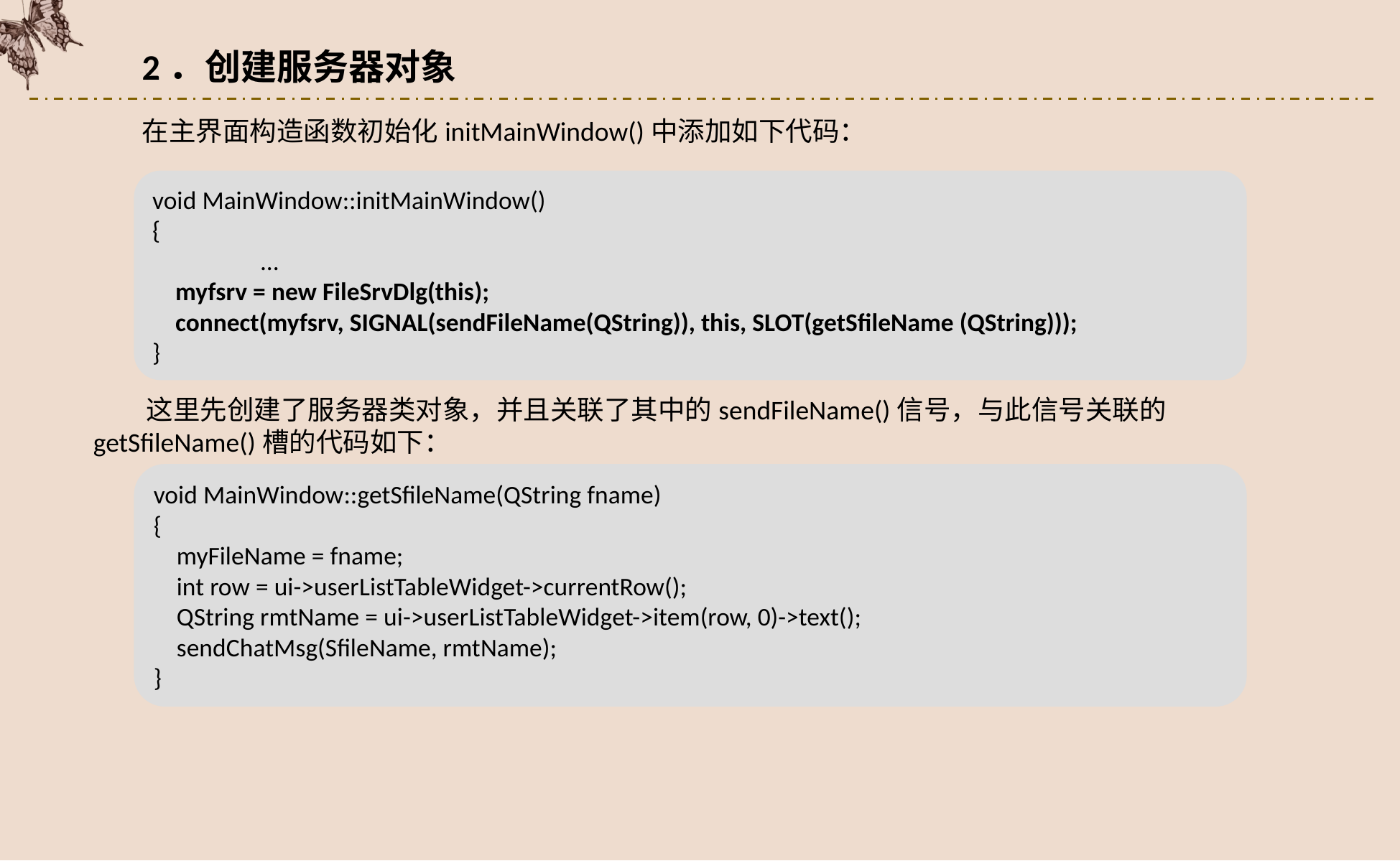

2．创建服务器对象
在主界面构造函数初始化initMainWindow()中添加如下代码：
void MainWindow::initMainWindow()
{
	...
    myfsrv = new FileSrvDlg(this);
    connect(myfsrv, SIGNAL(sendFileName(QString)), this, SLOT(getSfileName (QString)));
}
这里先创建了服务器类对象，并且关联了其中的sendFileName()信号，与此信号关联的getSfileName()槽的代码如下：
void MainWindow::getSfileName(QString fname)
{
    myFileName = fname;
    int row = ui->userListTableWidget->currentRow();
    QString rmtName = ui->userListTableWidget->item(row, 0)->text();
    sendChatMsg(SfileName, rmtName);
}